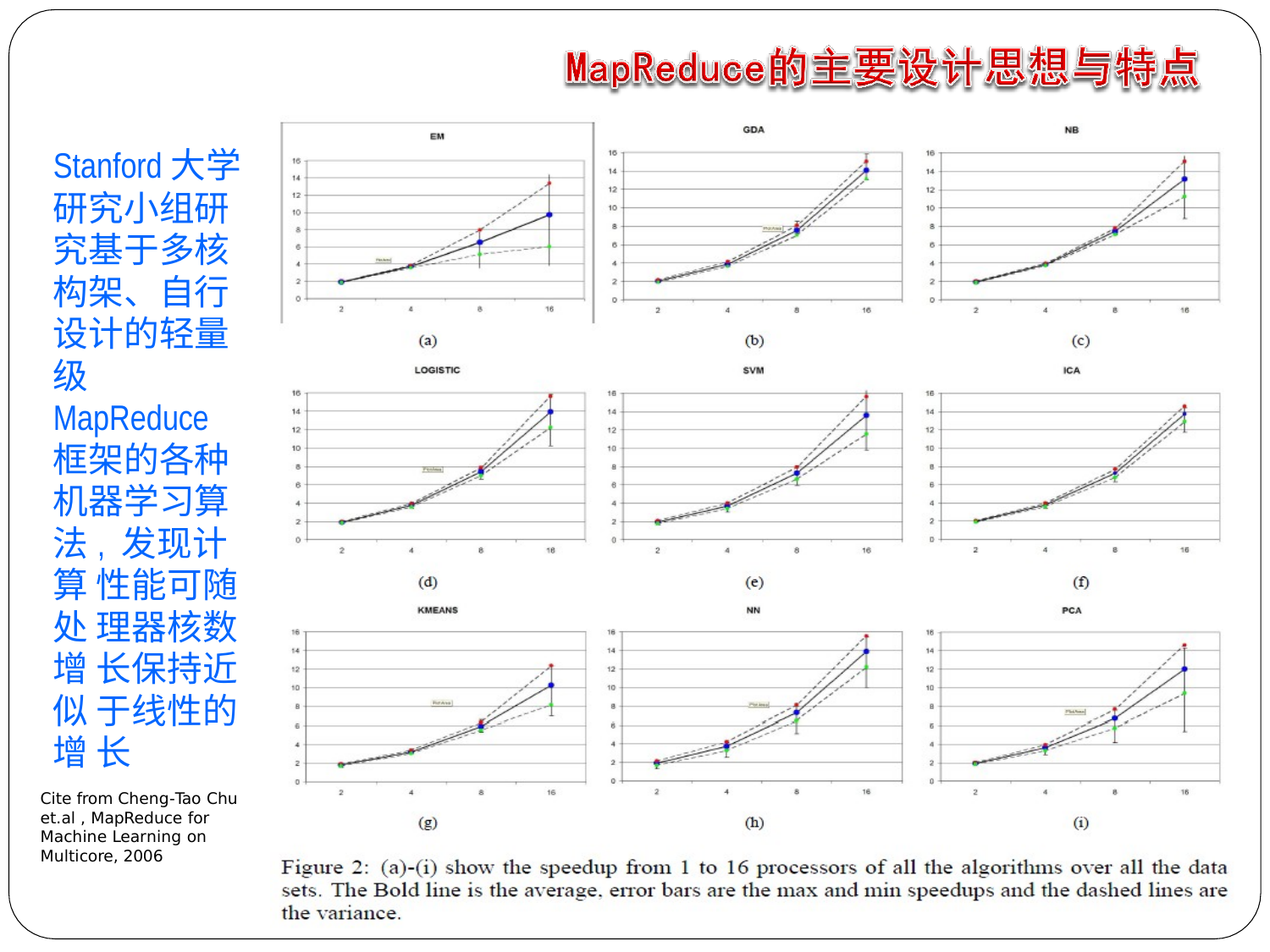

# Stanford大学

研究小组研 究基于多核 构架、自行 设计的轻量 级MapReduce 框架的各种 机器学习算 法, 发现计算 性能可随处 理器核数增 长保持近似 于线性的增 长
Cite from Cheng-Tao Chu et.al , MapReduce for Machine Learning on Multicore, 2006